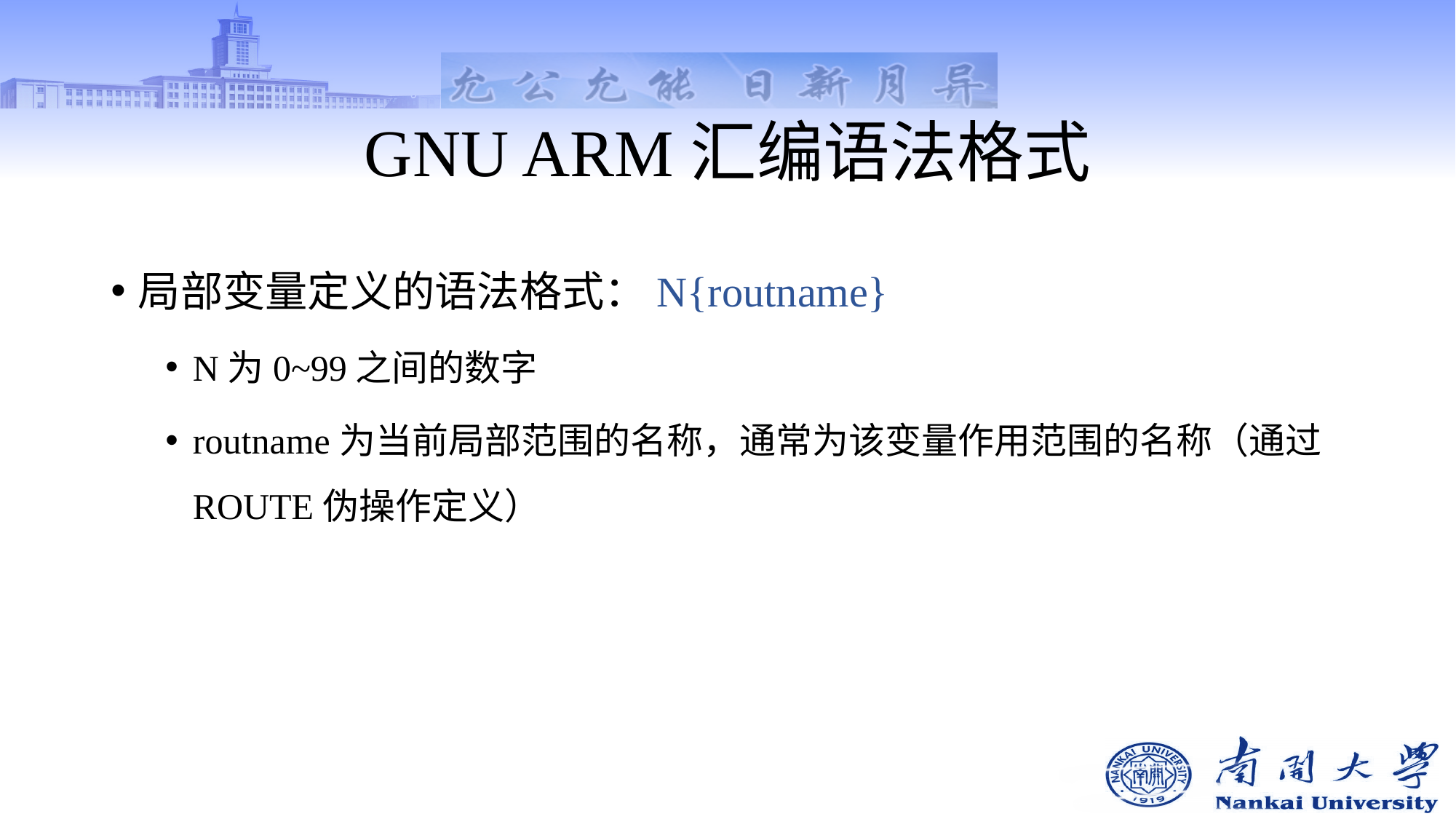

# GNU ARM汇编语法格式
局部变量定义的语法格式：N{routname}
N为0~99之间的数字
routname为当前局部范围的名称，通常为该变量作用范围的名称（通过ROUTE伪操作定义）